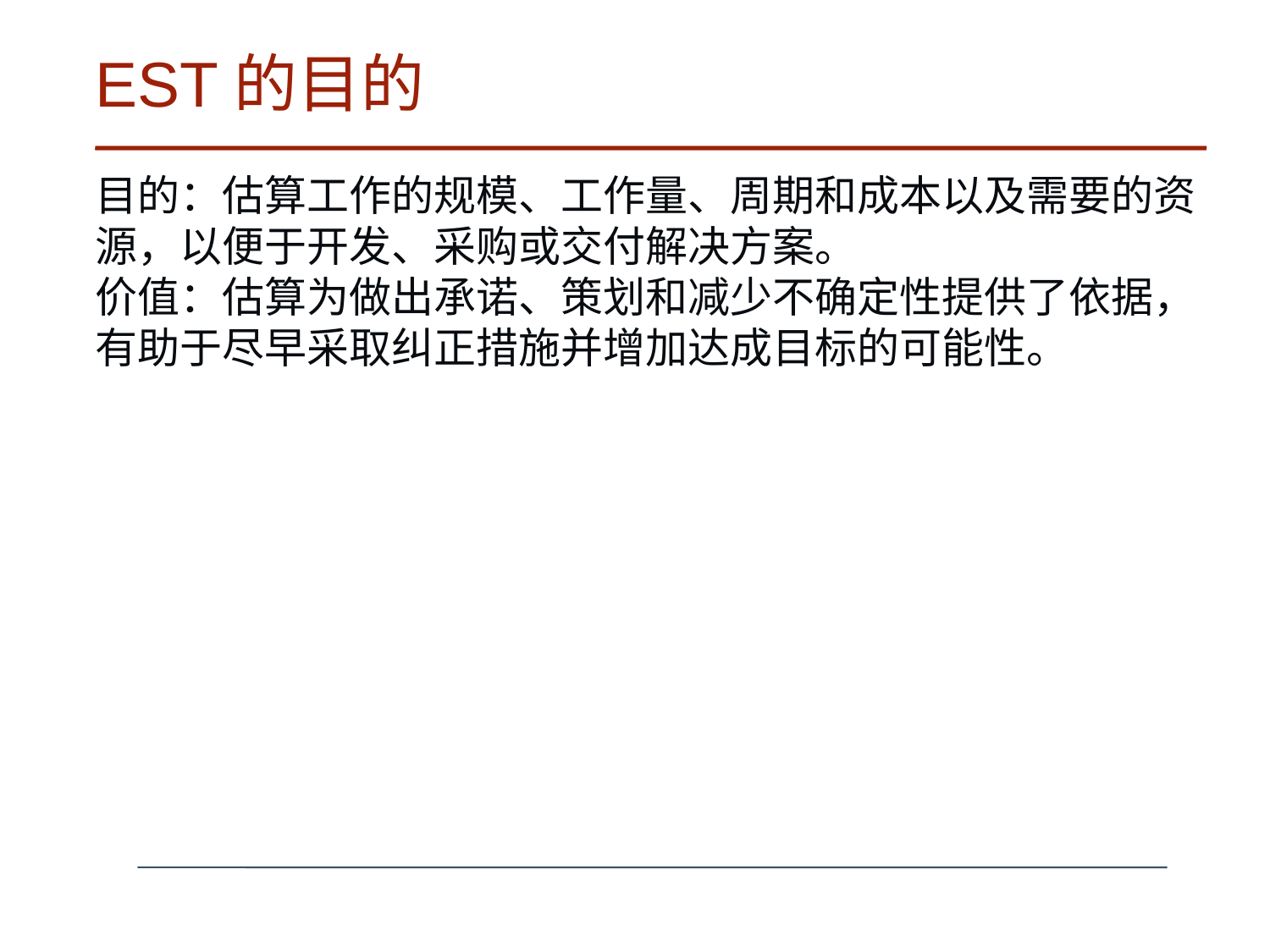

# EST的目的
目的：估算工作的规模、工作量、周期和成本以及需要的资源，以便于开发、采购或交付解决方案。
价值：估算为做出承诺、策划和减少不确定性提供了依据，有助于尽早采取纠正措施并增加达成目标的可能性。